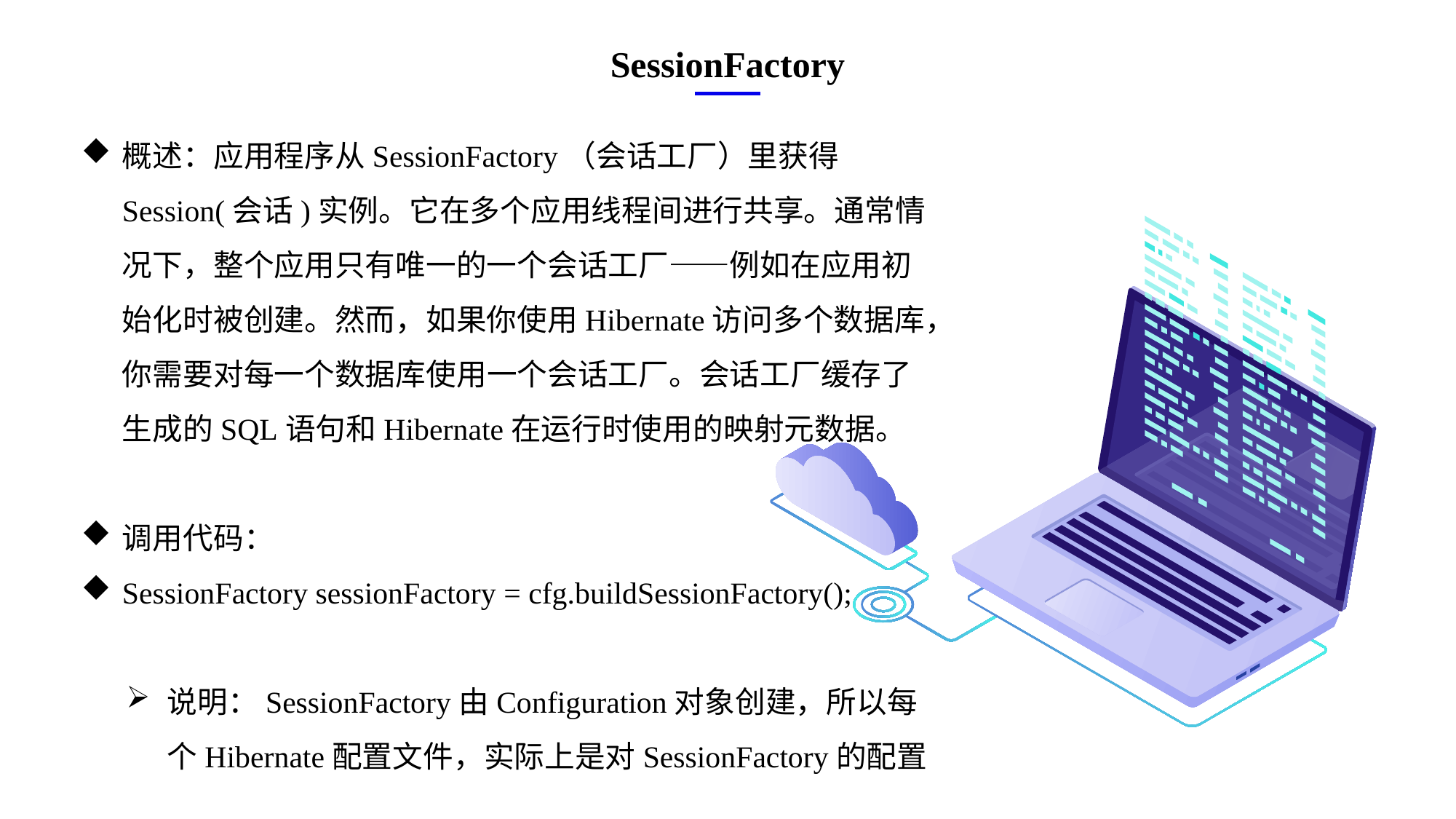

SessionFactory
概述：应用程序从SessionFactory（会话工厂）里获得Session(会话)实例。它在多个应用线程间进行共享。通常情况下，整个应用只有唯一的一个会话工厂——例如在应用初始化时被创建。然而，如果你使用Hibernate访问多个数据库，你需要对每一个数据库使用一个会话工厂。会话工厂缓存了生成的SQL语句和Hibernate在运行时使用的映射元数据。

调用代码：
SessionFactory sessionFactory = cfg.buildSessionFactory();

说明：SessionFactory由Configuration对象创建，所以每个Hibernate配置文件，实际上是对SessionFactory的配置
e7d195523061f1c0ae0eb3eed39d2bcef4622b2499a05fe6567B54A876BEB457BD1EB8EBE9915191D1FA2E860D28D251AB291D9CBBDD28D4BD16020FD75D8281481517FC21E86E4C931520AFA1087E92E357E3DB373CA326F6F926B1A67F681E99E875FFD293B2C32B3919AE4D43F9436862A7DD54F9346DF3662D8AB7319030EF75D53FF682DE13